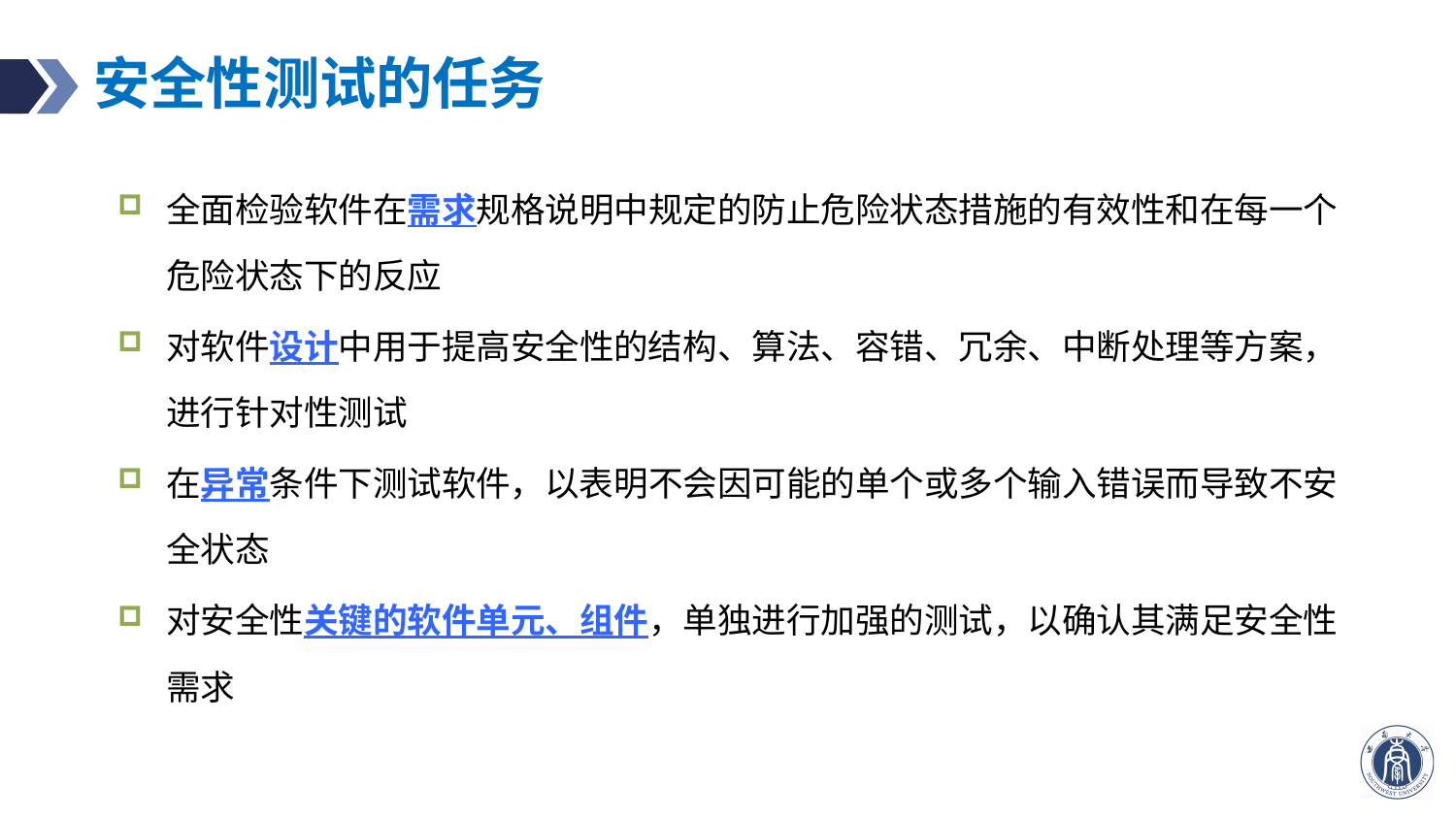

# 安全性测试的任务
全面检验软件在需求规格说明中规定的防止危险状态措施的有效性和在每一个危险状态下的反应
对软件设计中用于提高安全性的结构、算法、容错、冗余、中断处理等方案，进行针对性测试
在异常条件下测试软件，以表明不会因可能的单个或多个输入错误而导致不安全状态
对安全性关键的软件单元、组件，单独进行加强的测试，以确认其满足安全性需求
66